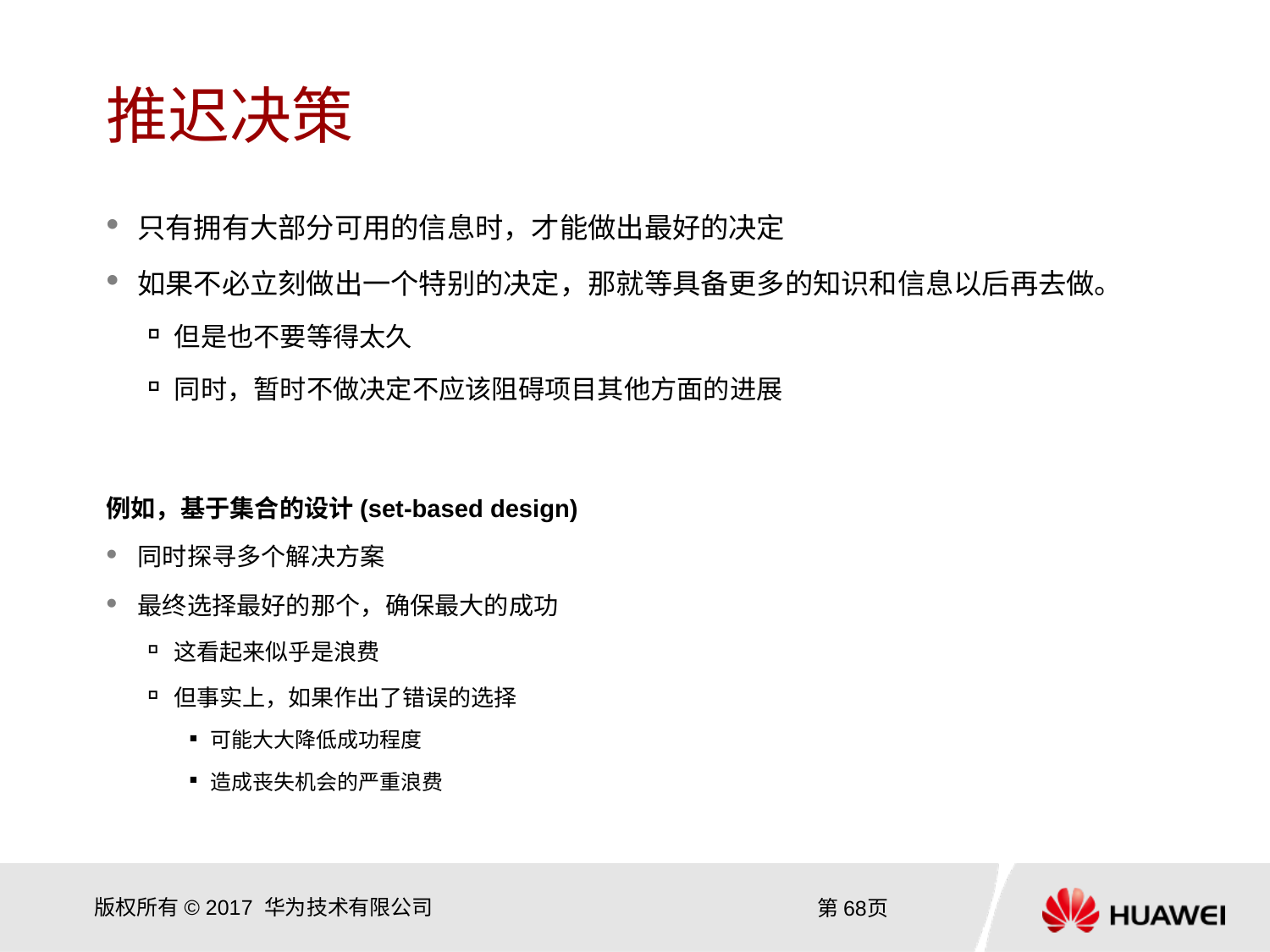

# 推迟决策
只有拥有大部分可用的信息时，才能做出最好的决定
如果不必立刻做出一个特别的决定，那就等具备更多的知识和信息以后再去做。
但是也不要等得太久
同时，暂时不做决定不应该阻碍项目其他方面的进展

例如，基于集合的设计(set-based design)
同时探寻多个解决方案
最终选择最好的那个，确保最大的成功
这看起来似乎是浪费
但事实上，如果作出了错误的选择
可能大大降低成功程度
造成丧失机会的严重浪费